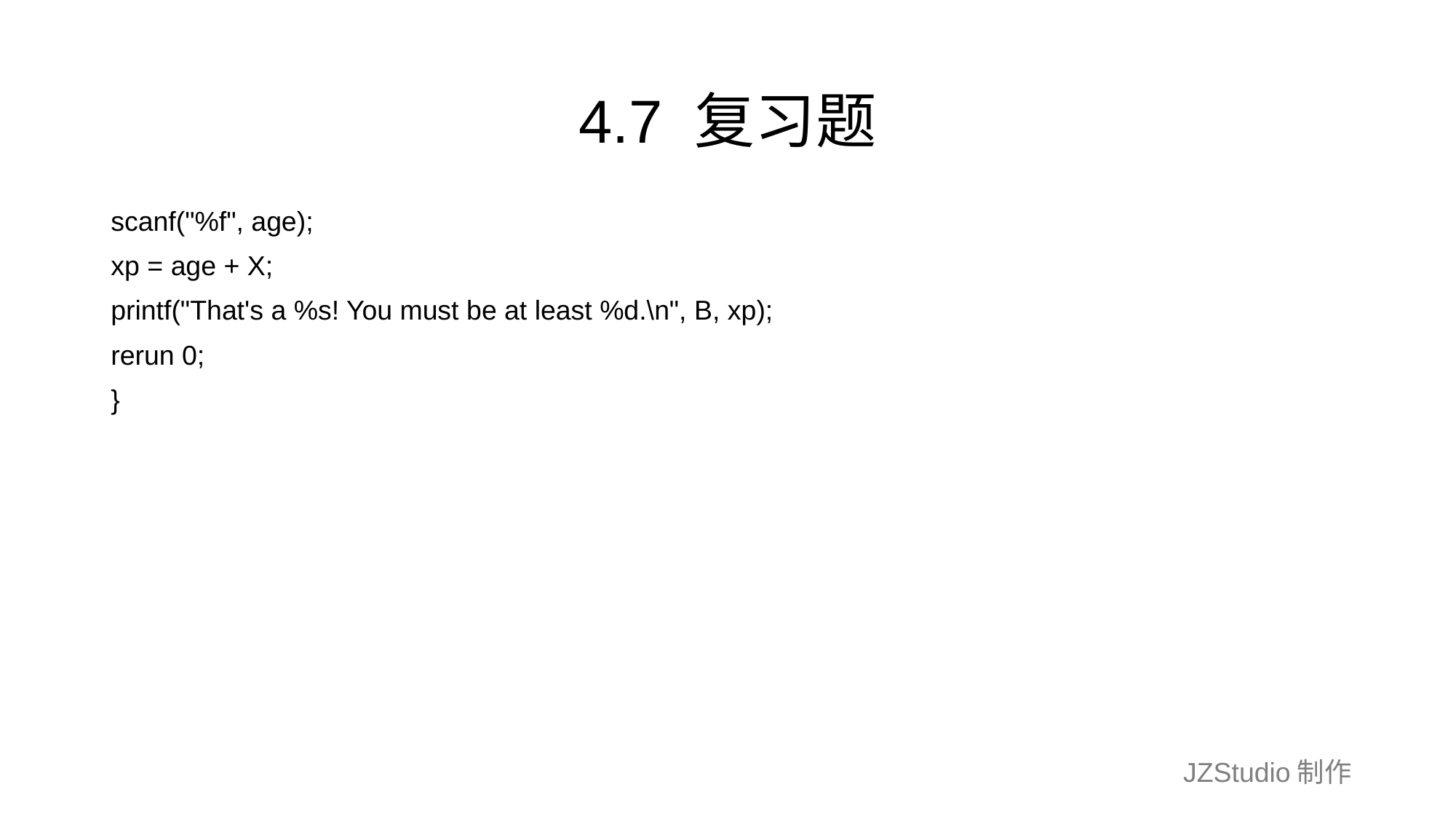

# 4.7 复习题
scanf("%f", age);
xp = age + X;
printf("That's a %s! You must be at least %d.\n", B, xp);
rerun 0;
}